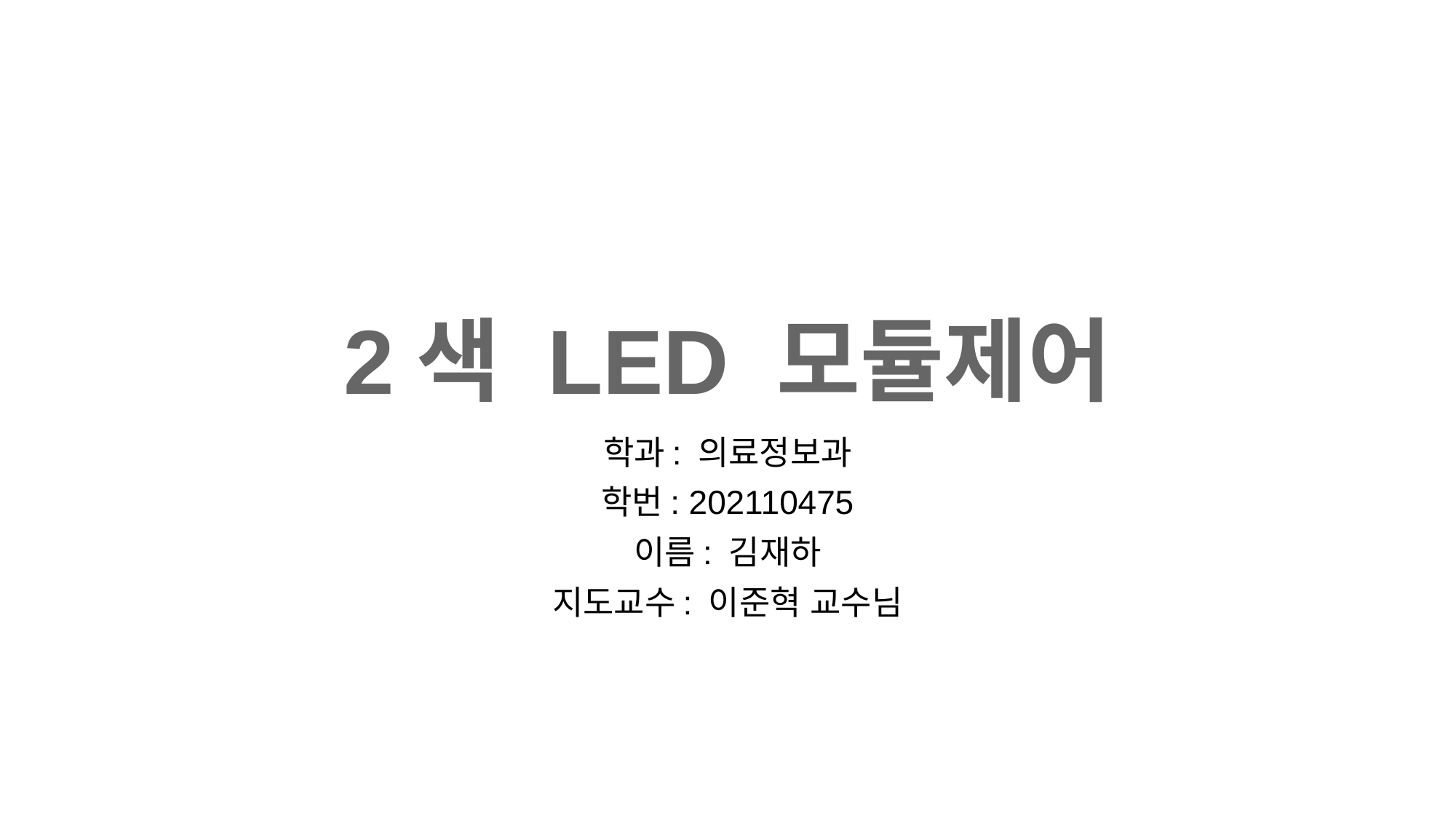

# 2색 LED 모듈제어
학과: 의료정보과
학번: 202110475
이름: 김재하
지도교수: 이준혁 교수님